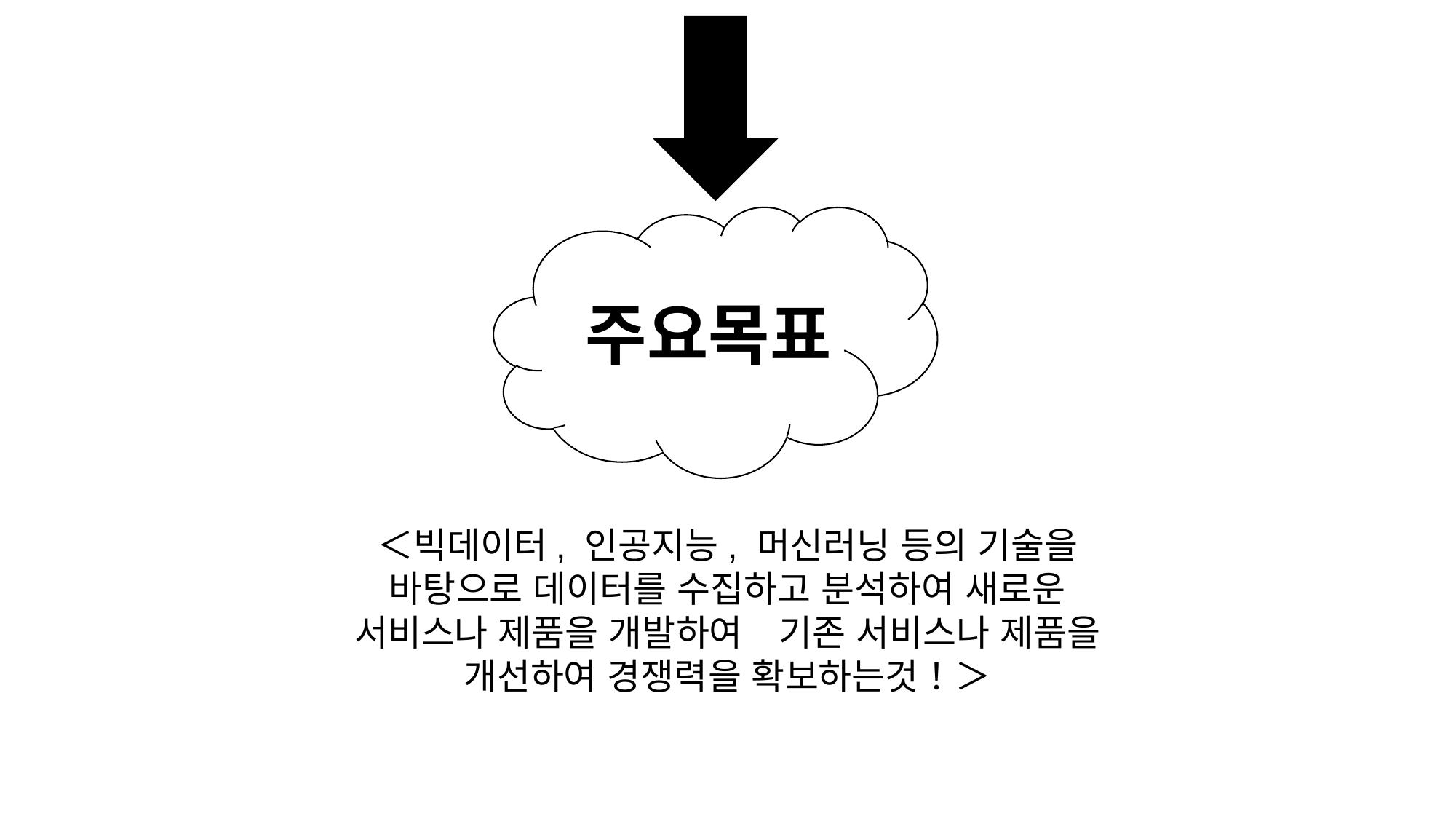

주요목표
＜빅데이터, 인공지능, 머신러닝 등의 기술을 바탕으로 데이터를 수집하고 분석하여 새로운 서비스나 제품을 개발하여　기존 서비스나 제품을 개선하여 경쟁력을 확보하는것！＞